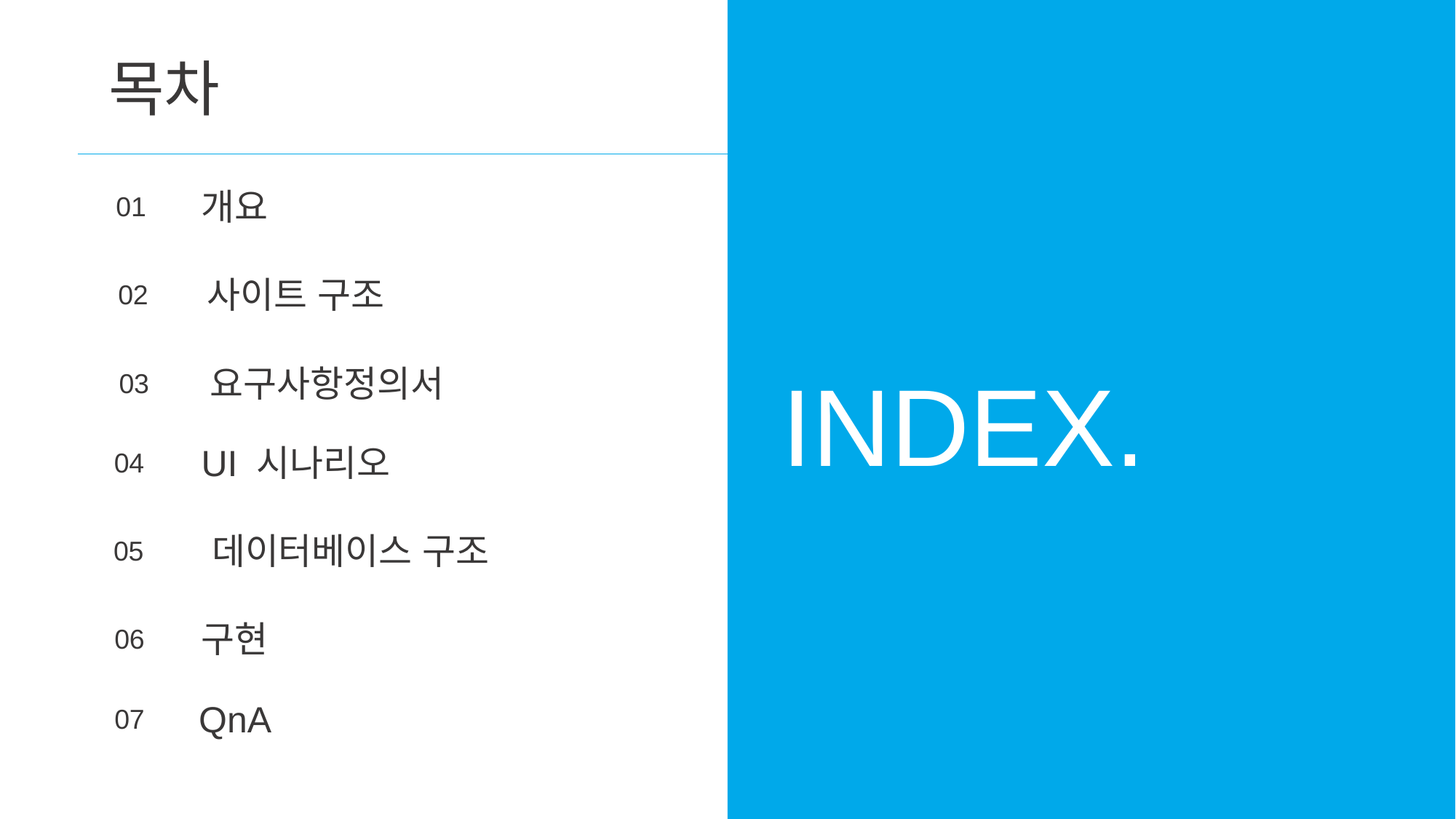

목차
개요
01
사이트 구조
02
INDEX.
요구사항정의서
03
UI 시나리오
04
데이터베이스 구조
05
구현
06
QnA
07